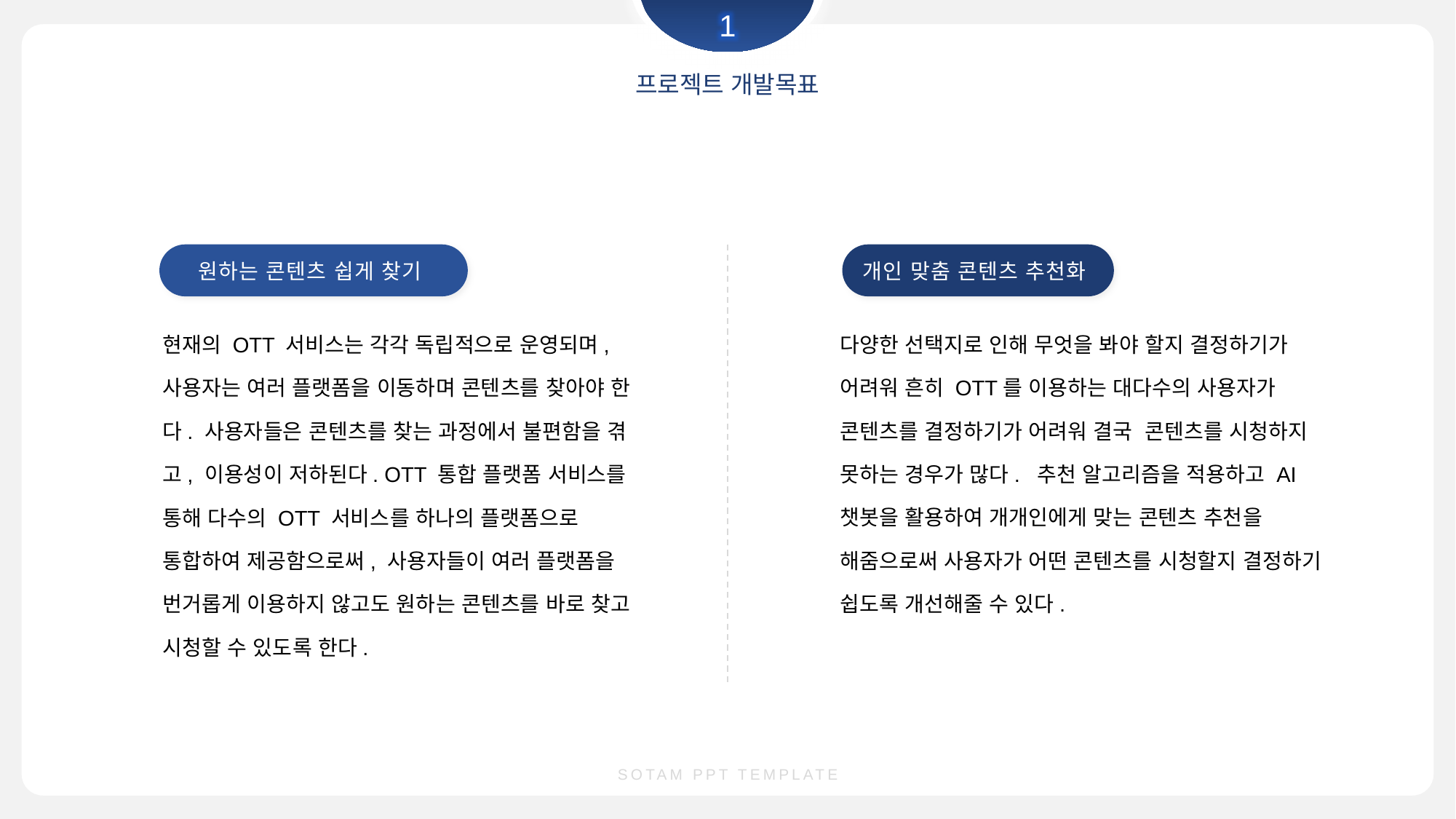

1
프로젝트 개발목표
원하는 콘텐츠 쉽게 찾기
개인 맞춤 콘텐츠 추천화
현재의 OTT 서비스는 각각 독립적으로 운영되며, 사용자는 여러 플랫폼을 이동하며 콘텐츠를 찾아야 한다. 사용자들은 콘텐츠를 찾는 과정에서 불편함을 겪고, 이용성이 저하된다. OTT 통합 플랫폼 서비스를 통해 다수의 OTT 서비스를 하나의 플랫폼으로 통합하여 제공함으로써, 사용자들이 여러 플랫폼을 번거롭게 이용하지 않고도 원하는 콘텐츠를 바로 찾고 시청할 수 있도록 한다.

다양한 선택지로 인해 무엇을 봐야 할지 결정하기가 어려워 흔히 OTT를 이용하는 대다수의 사용자가 콘텐츠를 결정하기가 어려워 결국  콘텐츠를 시청하지 못하는 경우가 많다.  추천 알고리즘을 적용하고 AI챗봇을 활용하여 개개인에게 맞는 콘텐츠 추천을 해줌으로써 사용자가 어떤 콘텐츠를 시청할지 결정하기 쉽도록 개선해줄 수 있다.

SOTAM PPT TEMPLATE